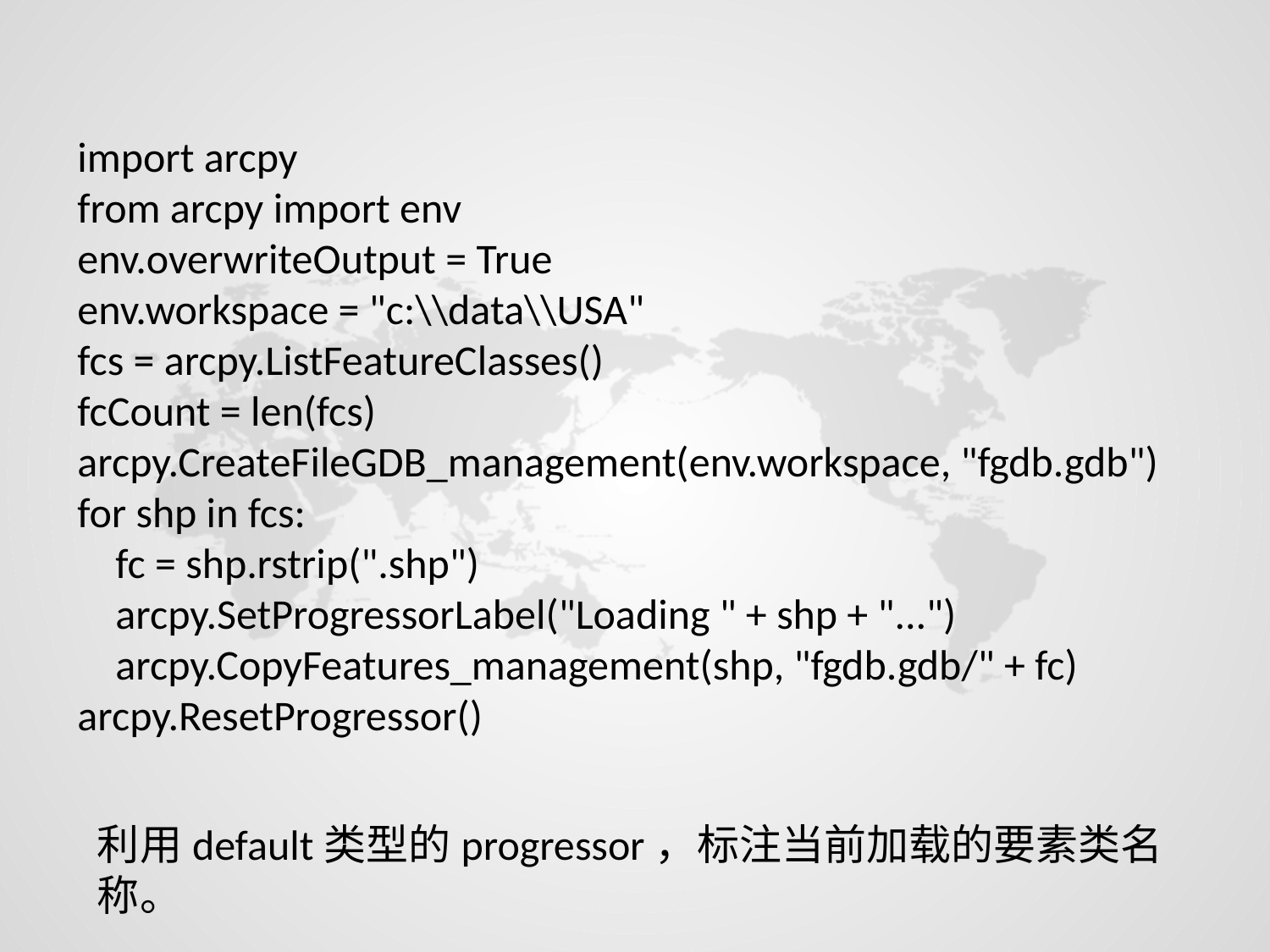

import arcpy
from arcpy import env
env.overwriteOutput = True
env.workspace = "c:\\data\\USA"
fcs = arcpy.ListFeatureClasses()
fcCount = len(fcs)
arcpy.CreateFileGDB_management(env.workspace, "fgdb.gdb")
for shp in fcs:
    fc = shp.rstrip(".shp")
    arcpy.SetProgressorLabel("Loading " + shp + "...")
    arcpy.CopyFeatures_management(shp, "fgdb.gdb/" + fc)
arcpy.ResetProgressor()
利用default类型的progressor，标注当前加载的要素类名称。